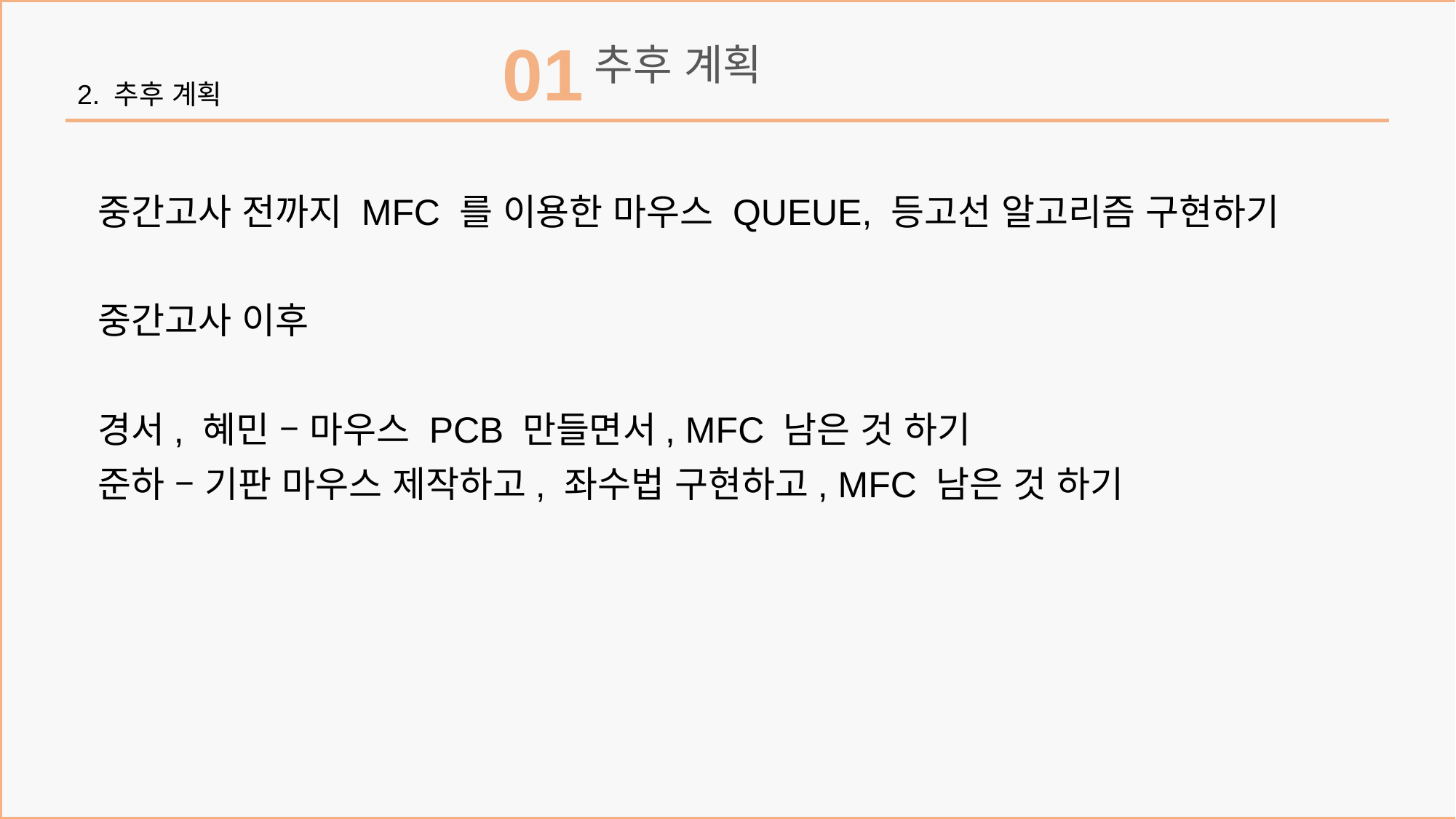

01
추후 계획
2. 추후 계획

중간고사 전까지 MFC 를 이용한 마우스 QUEUE, 등고선 알고리즘 구현하기

중간고사 이후

경서, 혜민 – 마우스 PCB 만들면서, MFC 남은 것 하기
준하 – 기판 마우스 제작하고, 좌수법 구현하고, MFC 남은 것 하기